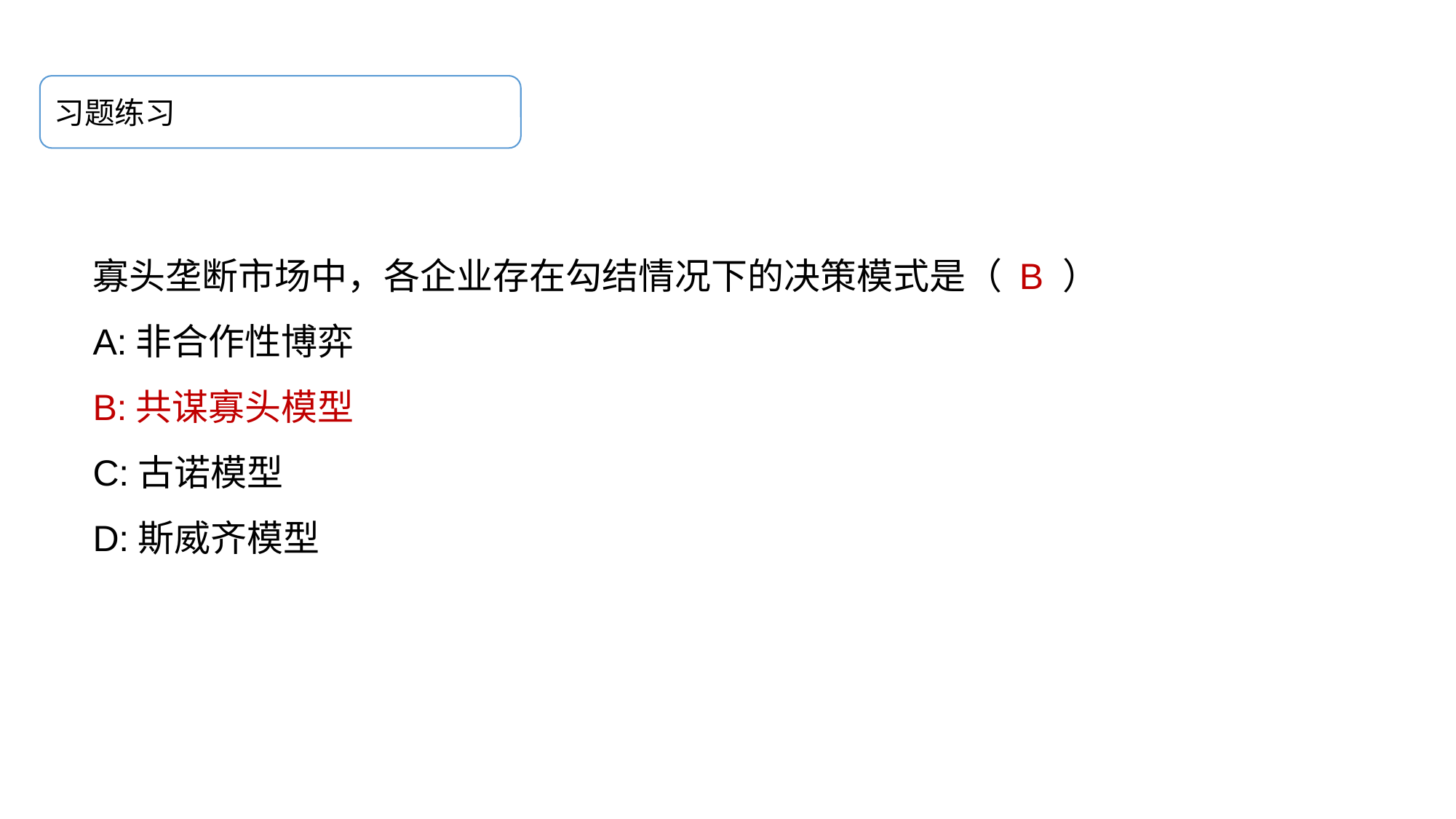

习题练习
寡头垄断市场中，各企业存在勾结情况下的决策模式是（ B ）
A:非合作性博弈
B:共谋寡头模型
C:古诺模型
D:斯威齐模型